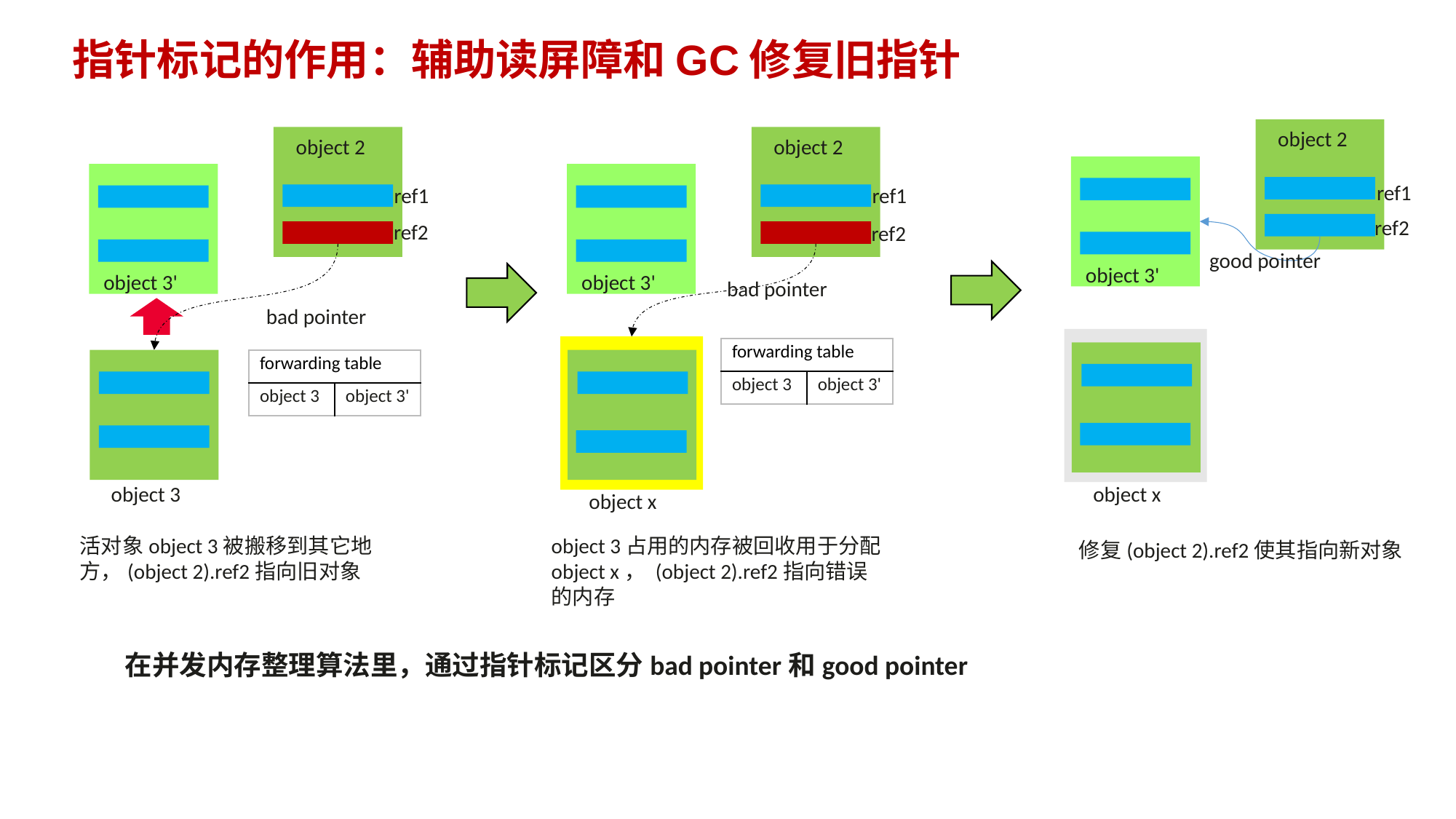

# 指针标记的作用：辅助读屏障和GC修复旧指针

object 2

object 2
object 2

ref1
ref1
ref1

ref2
ref2

ref2

good pointer
object 3'

object 3'
object 3'

bad pointer

bad pointer

| forwarding table |  |
| --- | --- |
| object 3 | object 3' |

| forwarding table |  |
| --- | --- |
| object 3 | object 3' |

object 3
object x
object x
活对象object 3被搬移到其它地方，(object 2).ref2指向旧对象
object 3占用的内存被回收用于分配object x， (object 2).ref2指向错误的内存
修复(object 2).ref2使其指向新对象
在并发内存整理算法里，通过指针标记区分bad pointer和good pointer